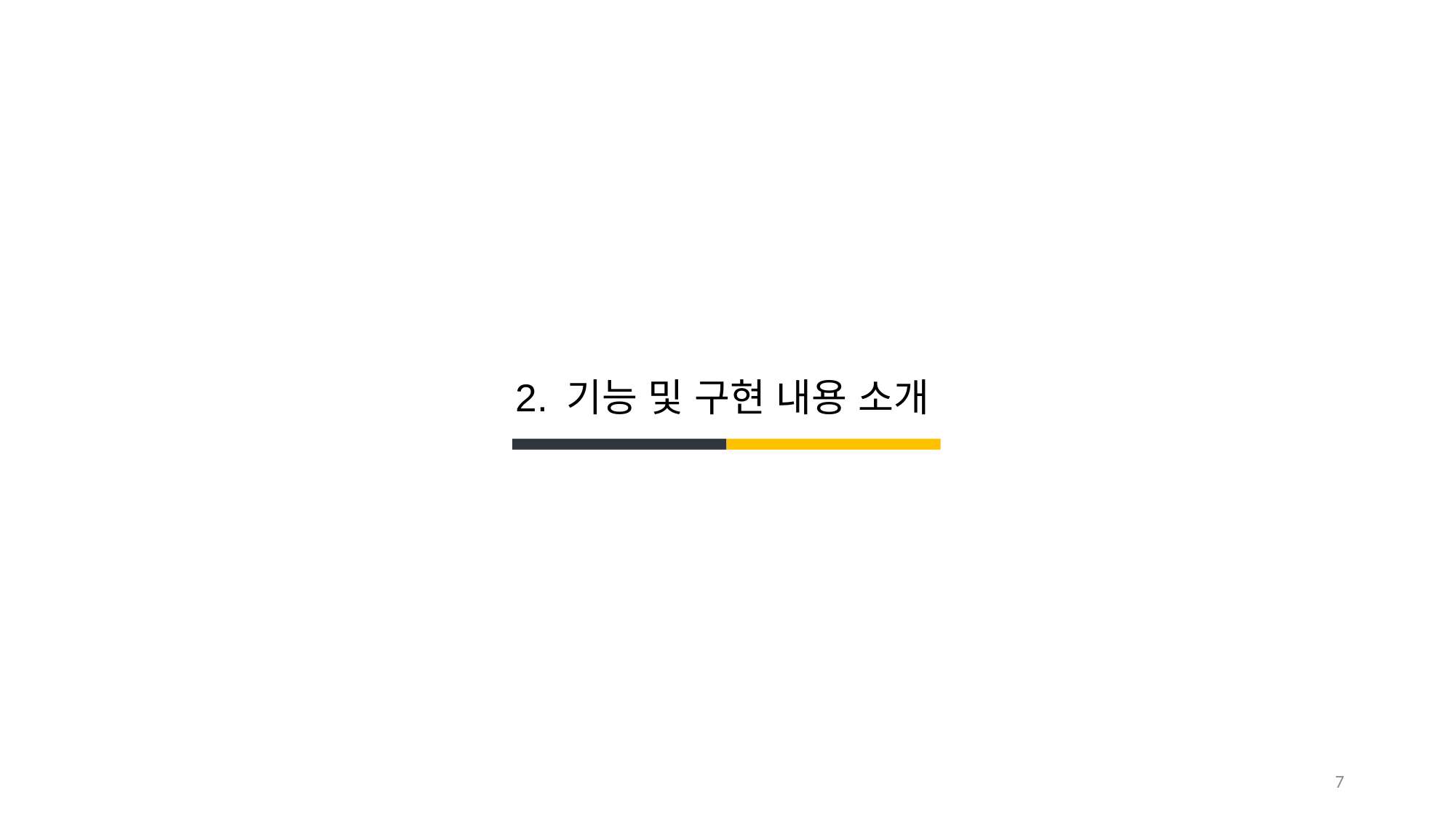

# 2. 기능 및 구현 내용 소개

7